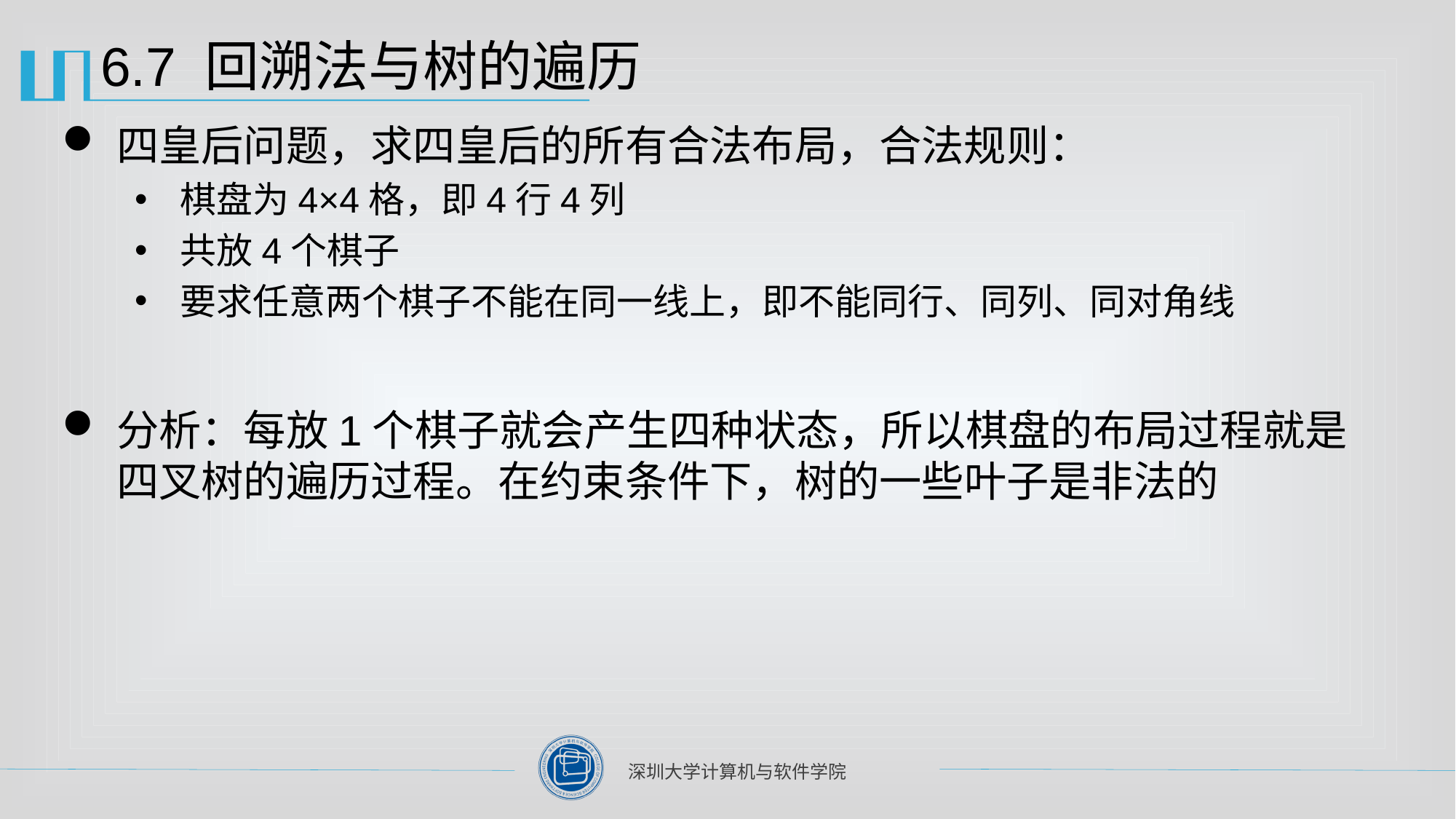

# 6.7 回溯法与树的遍历
四皇后问题，求四皇后的所有合法布局，合法规则：
棋盘为4×4格，即4行4列
共放4个棋子
要求任意两个棋子不能在同一线上，即不能同行、同列、同对角线

分析：每放1个棋子就会产生四种状态，所以棋盘的布局过程就是四叉树的遍历过程。在约束条件下，树的一些叶子是非法的

129